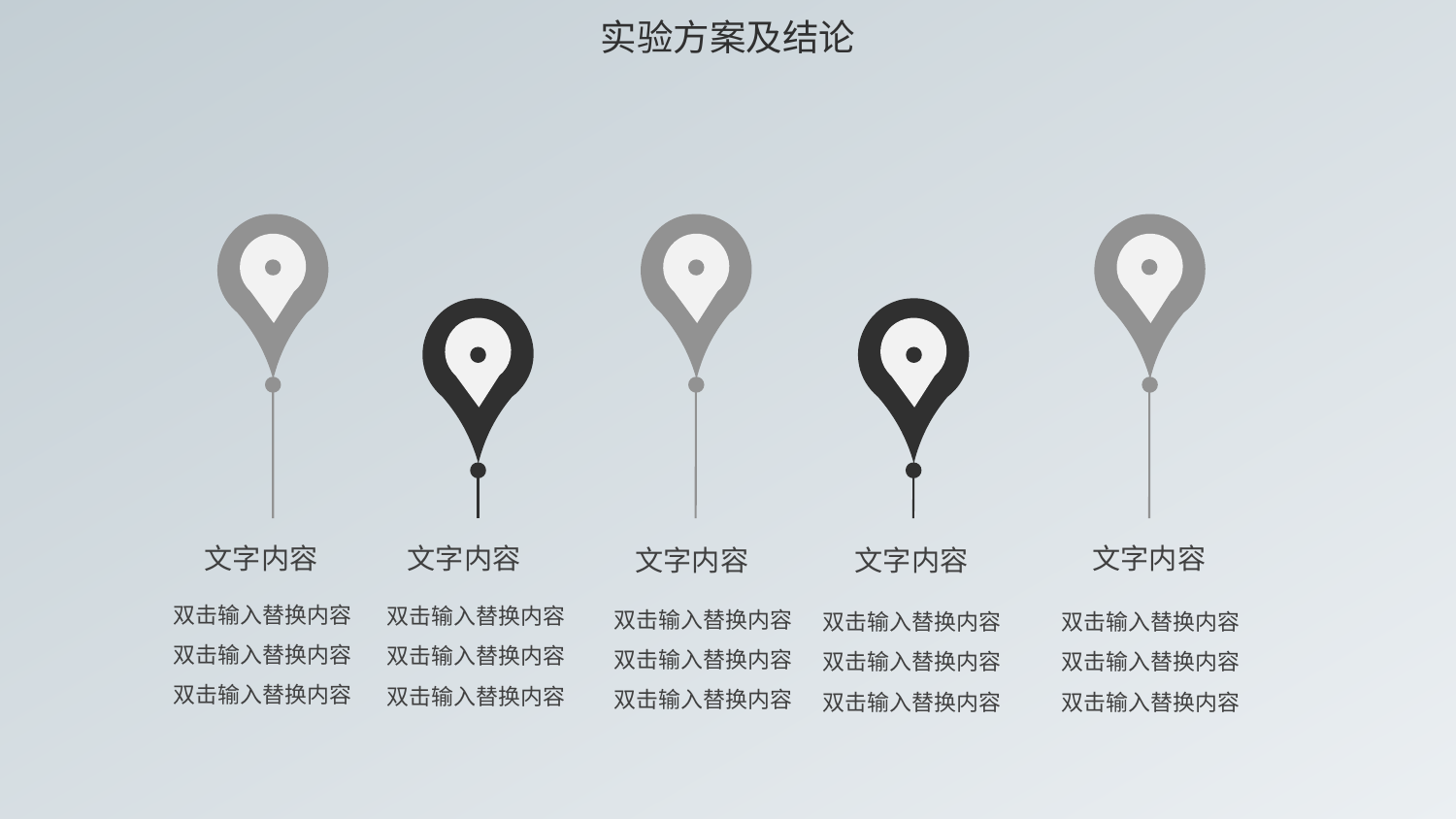

实验方案及结论

文字内容
双击输入替换内容双击输入替换内容双击输入替换内容

文字内容
双击输入替换内容双击输入替换内容双击输入替换内容

文字内容
双击输入替换内容双击输入替换内容双击输入替换内容

文字内容
双击输入替换内容双击输入替换内容双击输入替换内容

文字内容
双击输入替换内容双击输入替换内容双击输入替换内容